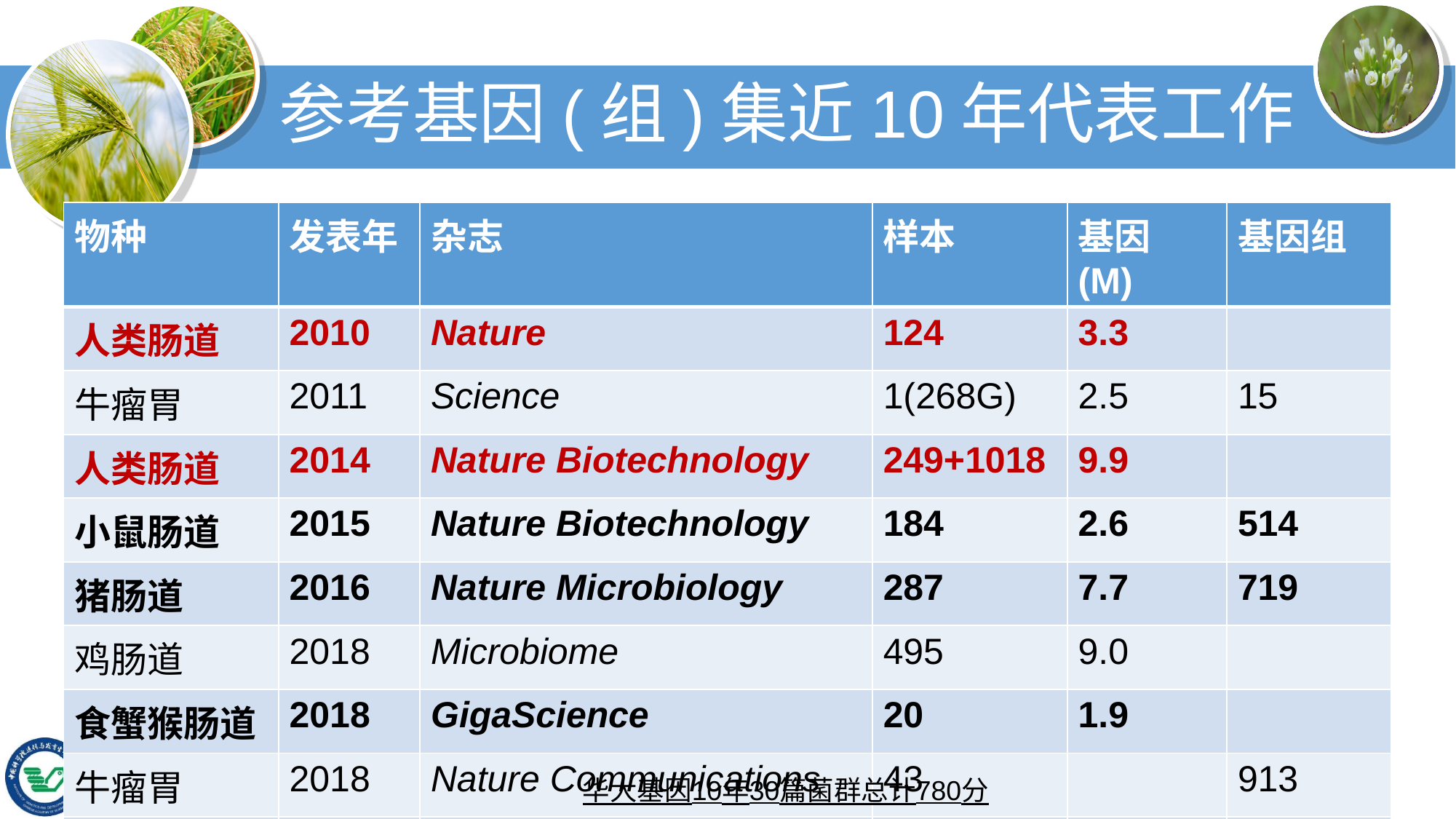

# 参考基因(组)集近10年代表工作
| 物种 | 发表年 | 杂志 | 样本 | 基因(M) | 基因组 |
| --- | --- | --- | --- | --- | --- |
| 人类肠道 | 2010 | Nature | 124 | 3.3 |  |
| 牛瘤胃 | 2011 | Science | 1(268G) | 2.5 | 15 |
| 人类肠道 | 2014 | Nature Biotechnology | 249+1018 | 9.9 |  |
| 小鼠肠道 | 2015 | Nature Biotechnology | 184 | 2.6 | 514 |
| 猪肠道 | 2016 | Nature Microbiology | 287 | 7.7 | 719 |
| 鸡肠道 | 2018 | Microbiome | 495 | 9.0 |  |
| 食蟹猴肠道 | 2018 | GigaScience | 20 | 1.9 |  |
| 牛瘤胃 | 2018 | Nature Communications | 43 |  | 913 |
| 柑橘根际土 | 2018 | Nature Communications | 23 | 183 |  |
华大基因10年30篇菌群总计780分